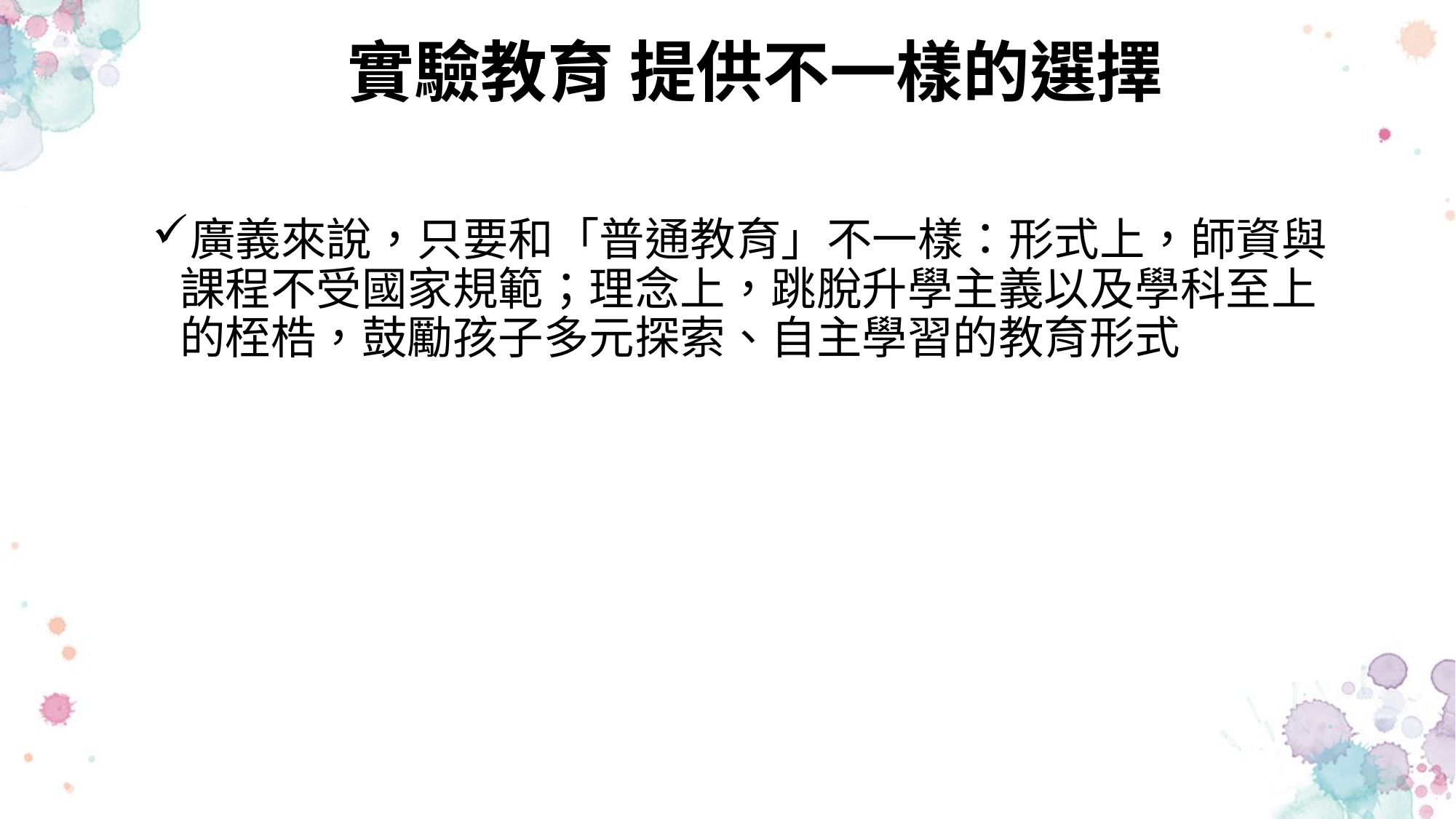

# 實驗教育 提供不一樣的選擇
廣義來說，只要和「普通教育」不一樣：形式上，師資與課程不受國家規範；理念上，跳脫升學主義以及學科至上的桎梏，鼓勵孩子多元探索、自主學習的教育形式